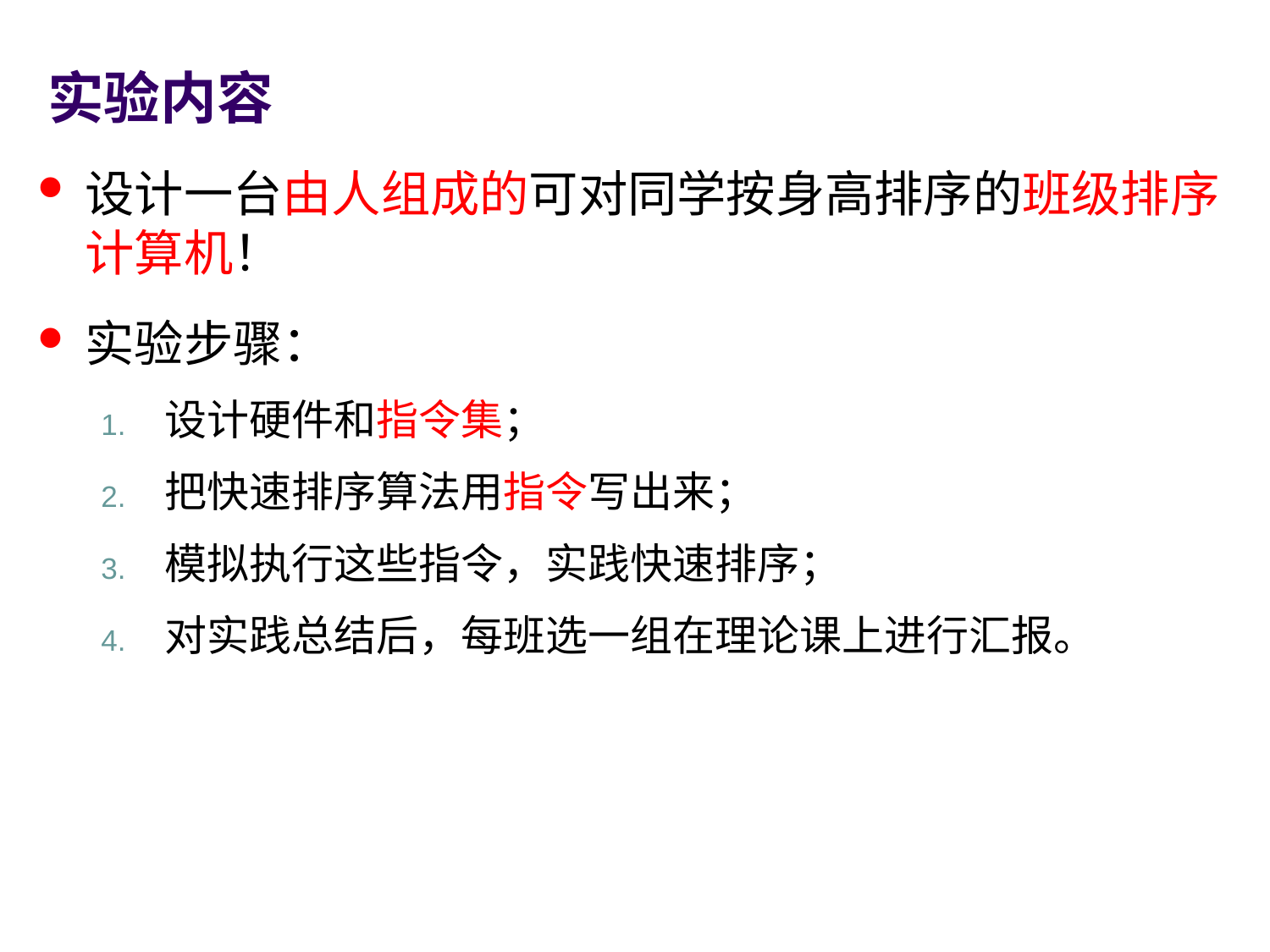

# 实验内容
设计一台由人组成的可对同学按身高排序的班级排序计算机！
实验步骤：
设计硬件和指令集；
把快速排序算法用指令写出来；
模拟执行这些指令，实践快速排序；
对实践总结后，每班选一组在理论课上进行汇报。
30